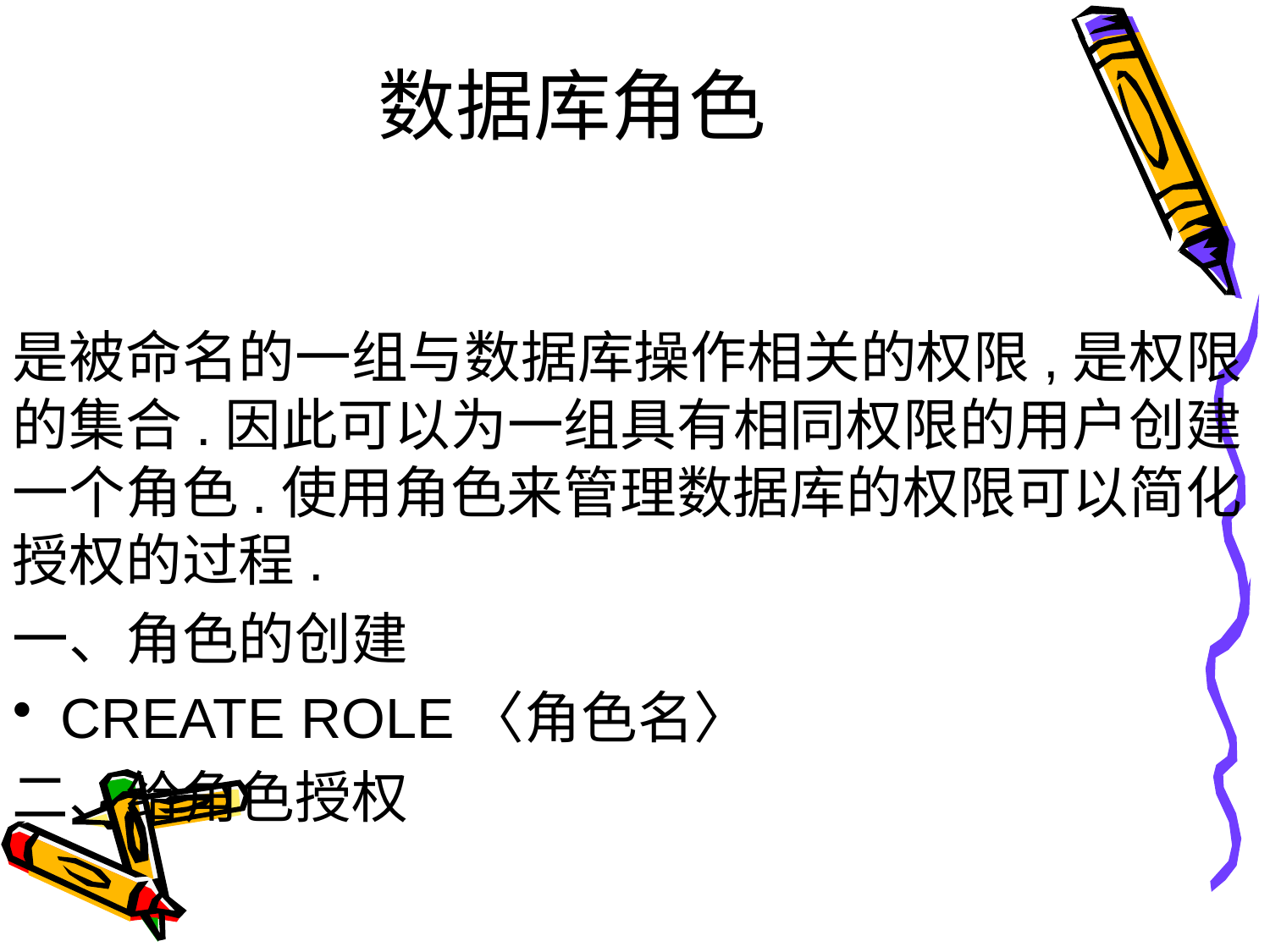

# 数据库角色

是被命名的一组与数据库操作相关的权限,是权限的集合.因此可以为一组具有相同权限的用户创建一个角色.使用角色来管理数据库的权限可以简化授权的过程.
一、角色的创建
CREATE ROLE〈角色名〉
二、给角色授权